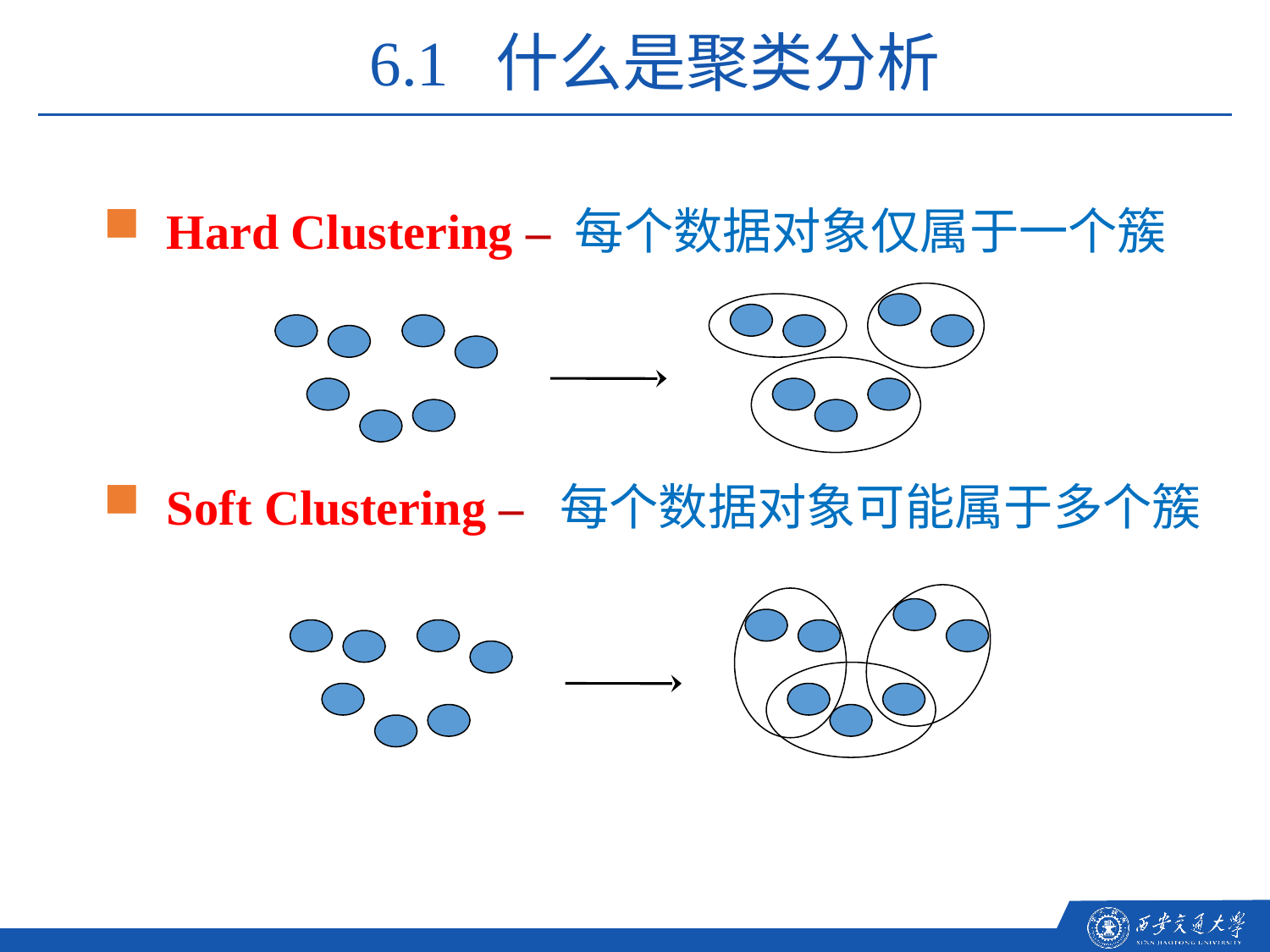

6.1  什么是聚类分析
Hard Clustering – 每个数据对象仅属于一个簇

Soft Clustering –  每个数据对象可能属于多个簇